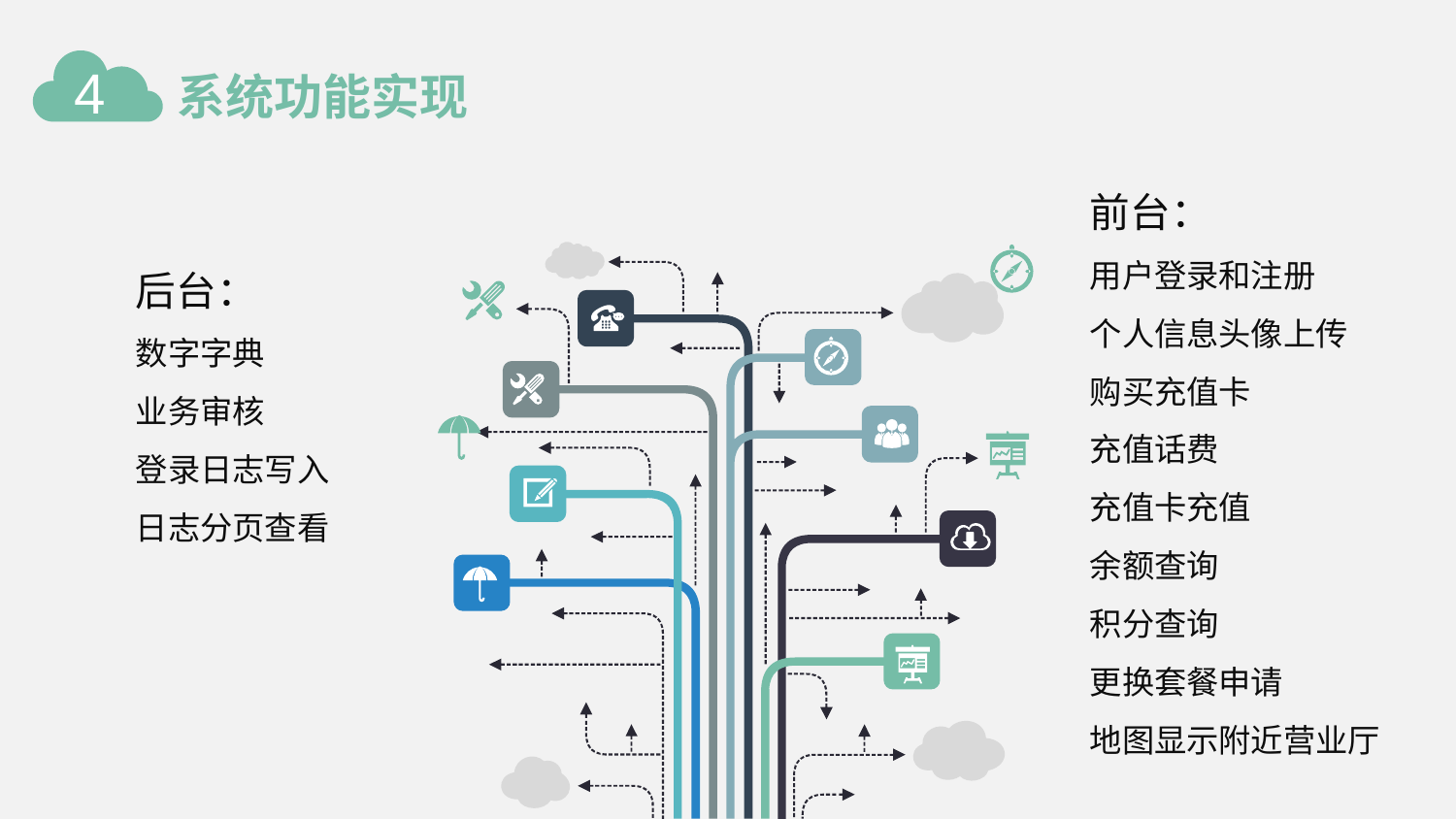

4

系统功能实现
前台：
用户登录和注册
个人信息头像上传
购买充值卡
充值话费
充值卡充值
余额查询
积分查询
更换套餐申请
地图显示附近营业厅
后台：
数字字典
业务审核
登录日志写入
日志分页查看